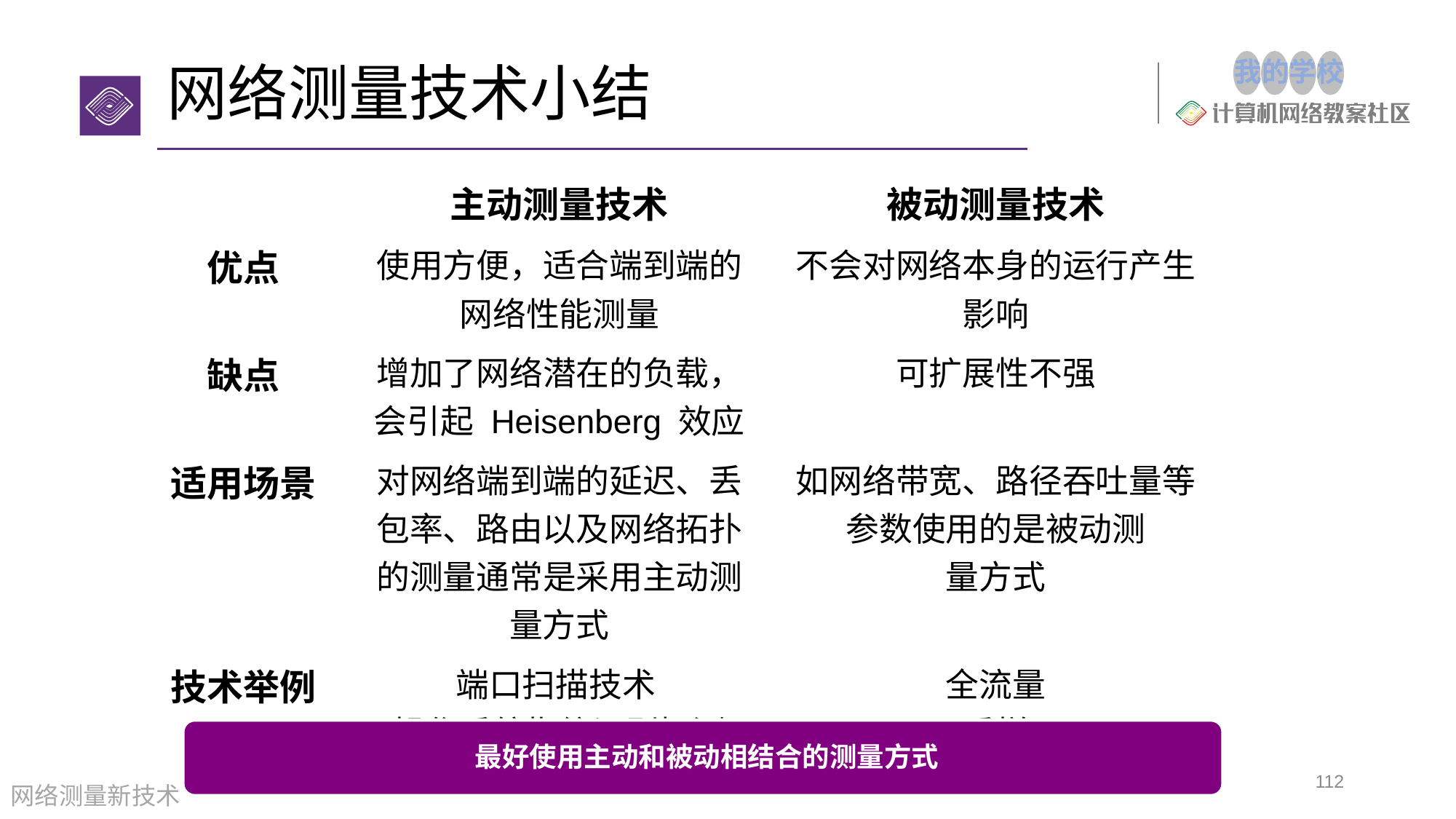

# 网络测量技术小结
|  | 主动测量技术 | 被动测量技术 |
| --- | --- | --- |
| 优点 | 使用方便，适合端到端的网络性能测量 | 不会对网络本身的运行产生影响 |
| 缺点 | 增加了网络潜在的负载，会引起 Heisenberg 效应 | 可扩展性不强 |
| 适用场景 | 对网络端到端的延迟、丢包率、路由以及网络拓扑的测量通常是采用主动测量方式 | 如网络带宽、路径吞吐量等参数使用的是被动测 量方式 |
| 技术举例 | 端口扫描技术 操作系统指纹识别探测 | 全流量 采样 镜像模式 |

最好使用主动和被动相结合的测量方式
112
网络测量新技术